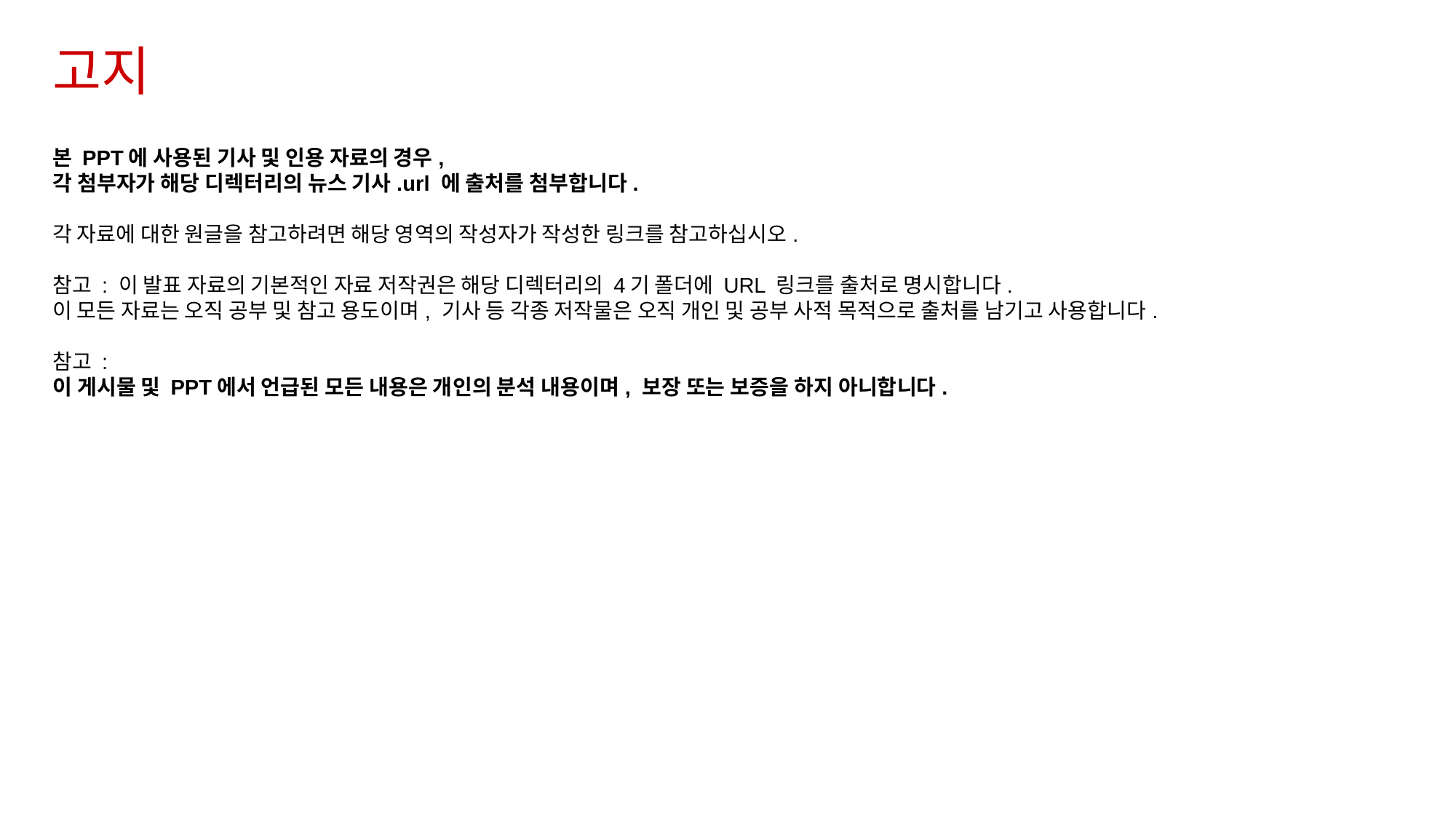

# 고지
본 PPT에 사용된 기사 및 인용 자료의 경우,
각 첨부자가 해당 디렉터리의 뉴스 기사.url 에 출처를 첨부합니다.

각 자료에 대한 원글을 참고하려면 해당 영역의 작성자가 작성한 링크를 참고하십시오.

참고 : 이 발표 자료의 기본적인 자료 저작권은 해당 디렉터리의 4기 폴더에 URL 링크를 출처로 명시합니다.
이 모든 자료는 오직 공부 및 참고 용도이며, 기사 등 각종 저작물은 오직 개인 및 공부 사적 목적으로 출처를 남기고 사용합니다.

참고 :
이 게시물 및 PPT에서 언급된 모든 내용은 개인의 분석 내용이며, 보장 또는 보증을 하지 아니합니다.